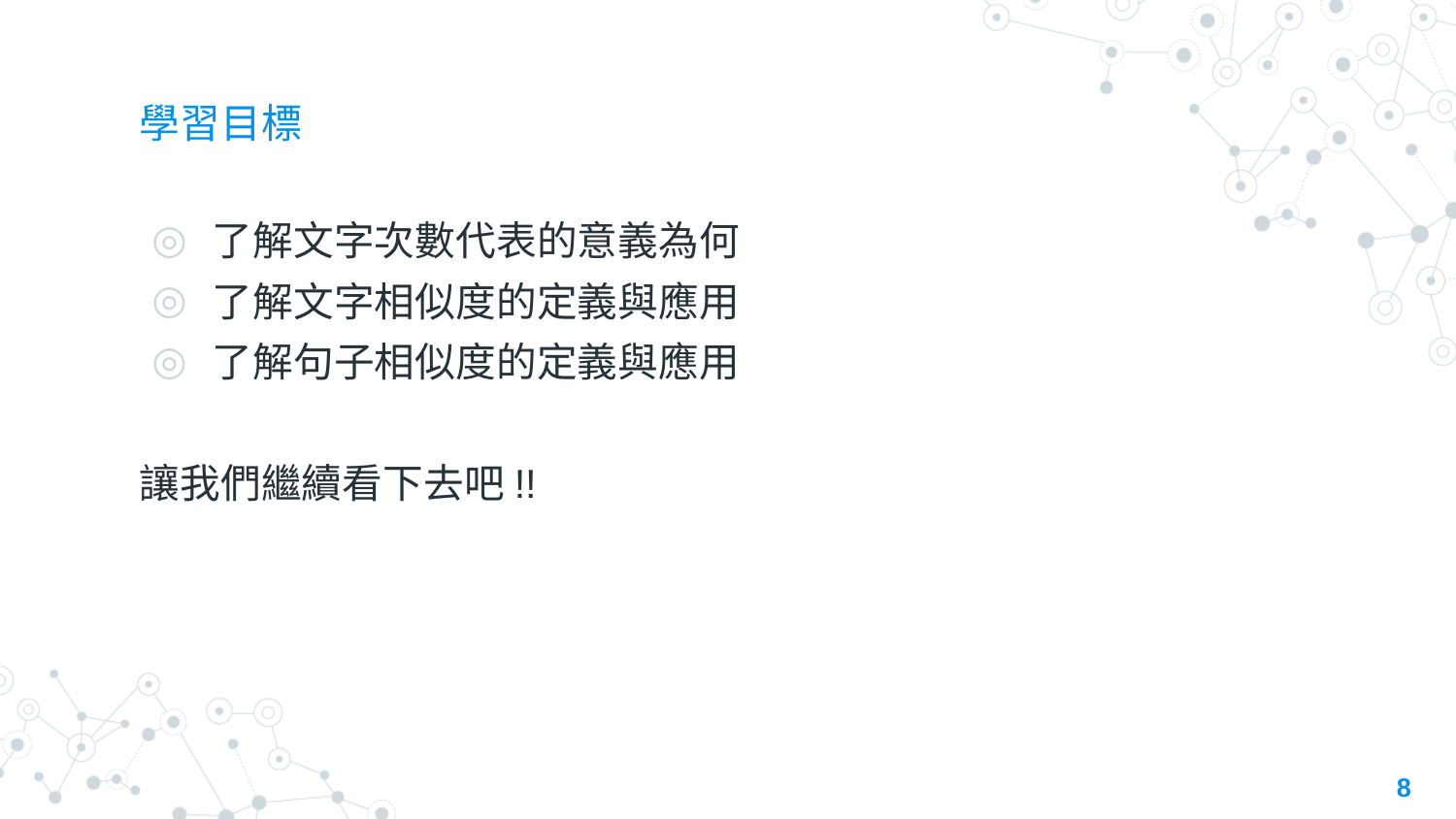

# 學習目標
了解文字次數代表的意義為何
了解文字相似度的定義與應用
了解句子相似度的定義與應用

讓我們繼續看下去吧!!
8